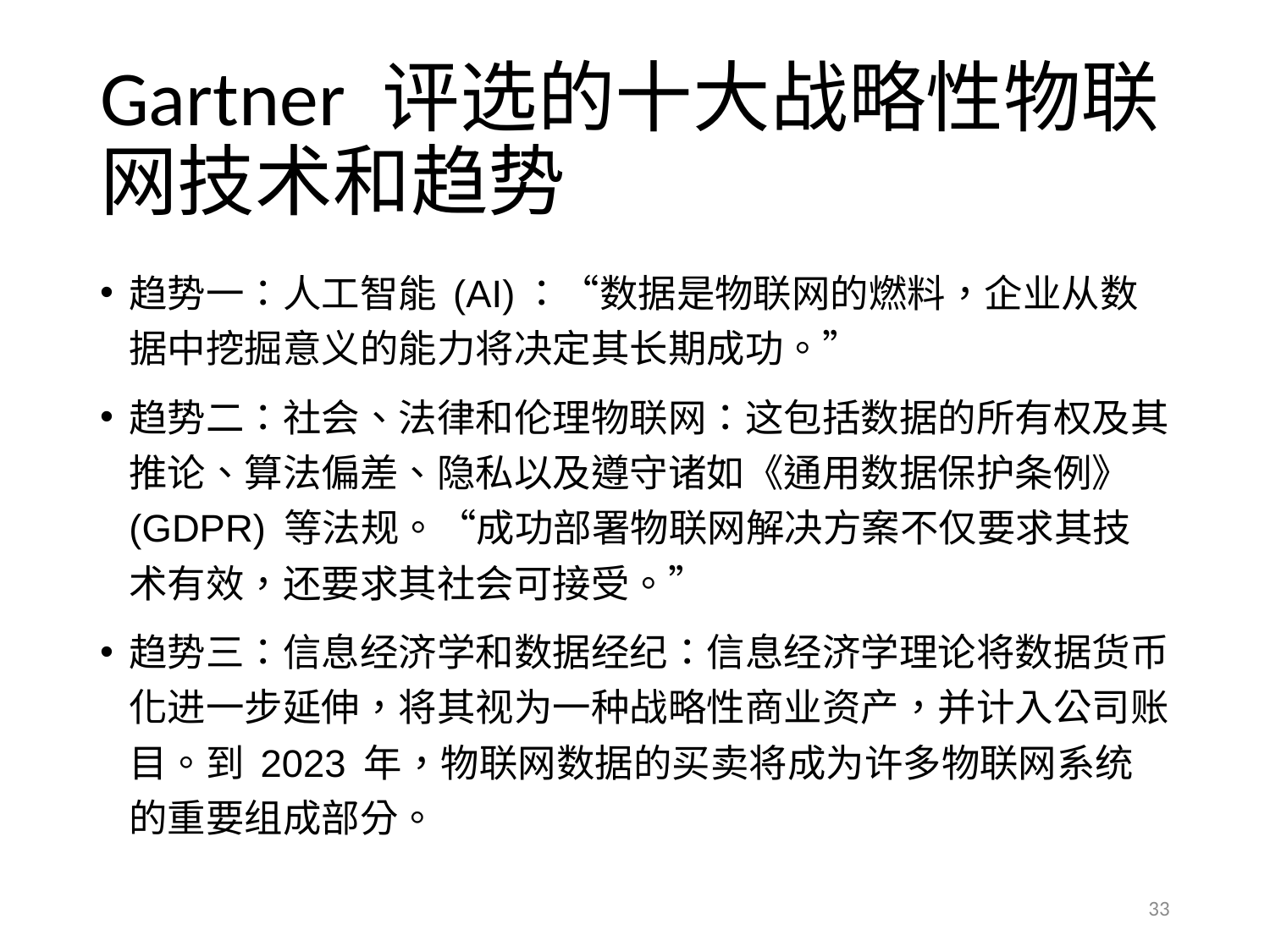

# Gartner 评选的十大战略性物联网技术和趋势
趋势一：人工智能 (AI)：“数据是物联网的燃料，企业从数据中挖掘意义的能力将决定其长期成功。”
趋势二：社会、法律和伦理物联网：这包括数据的所有权及其推论、算法偏差、隐私以及遵守诸如《通用数据保护条例》(GDPR) 等法规。“成功部署物联网解决方案不仅要求其技术有效，还要求其社会可接受。”
趋势三：信息经济学和数据经纪：信息经济学理论将数据货币化进一步延伸，将其视为一种战略性商业资产，并计入公司账目。到 2023 年，物联网数据的买卖将成为许多物联网系统的重要组成部分。
33